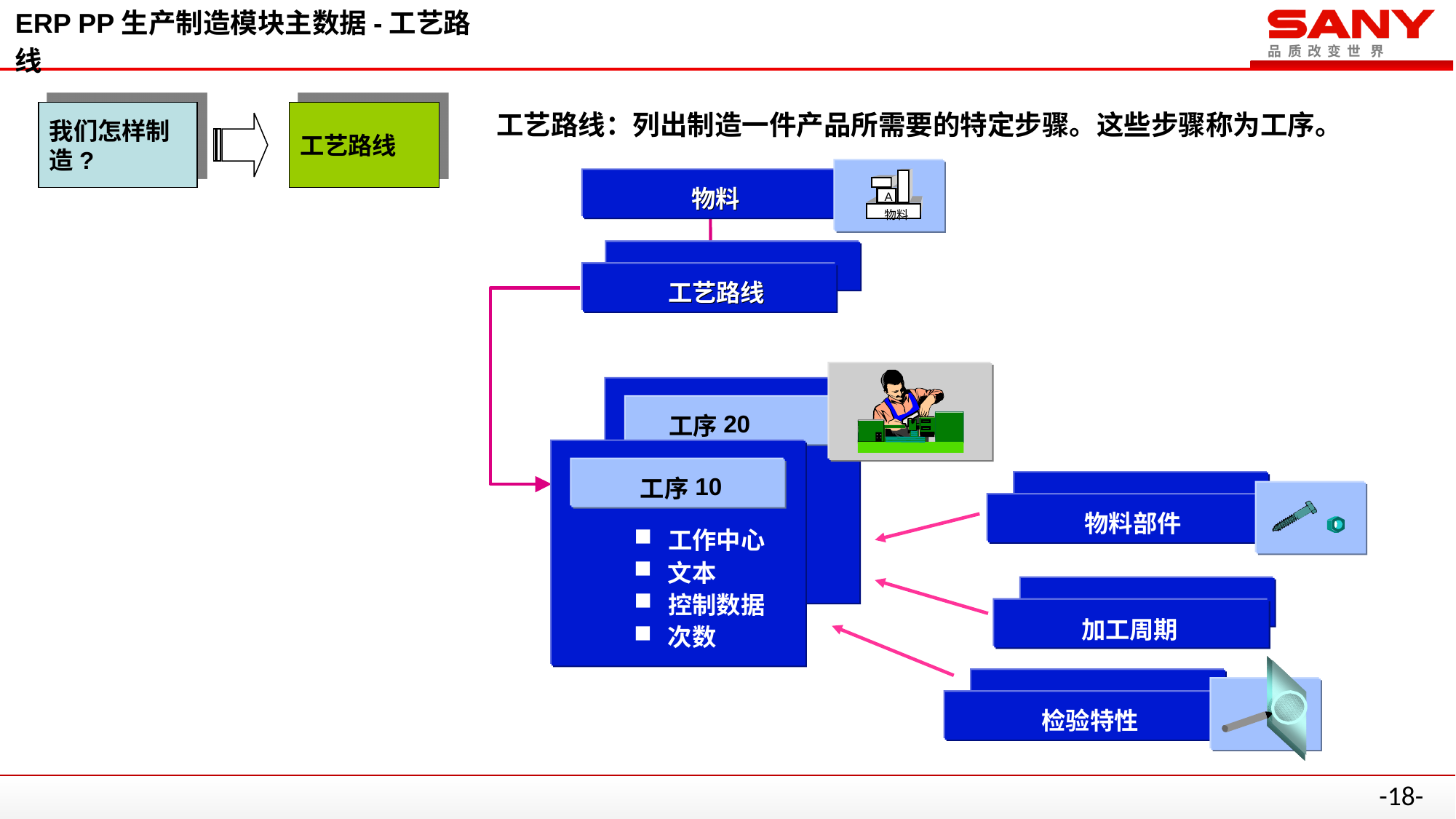

# ERP PP生产制造模块主数据-工艺路线

工艺路线：列出制造一件产品所需要的特定步骤。这些步骤称为工序。
我们怎样制造?
工艺路线

物料

物料

A

物料

工艺路线
工艺路线

 20

工序

 10

工序

物料部件

工作中心

文本

控制数据

加工周期
次数

R

检验特性